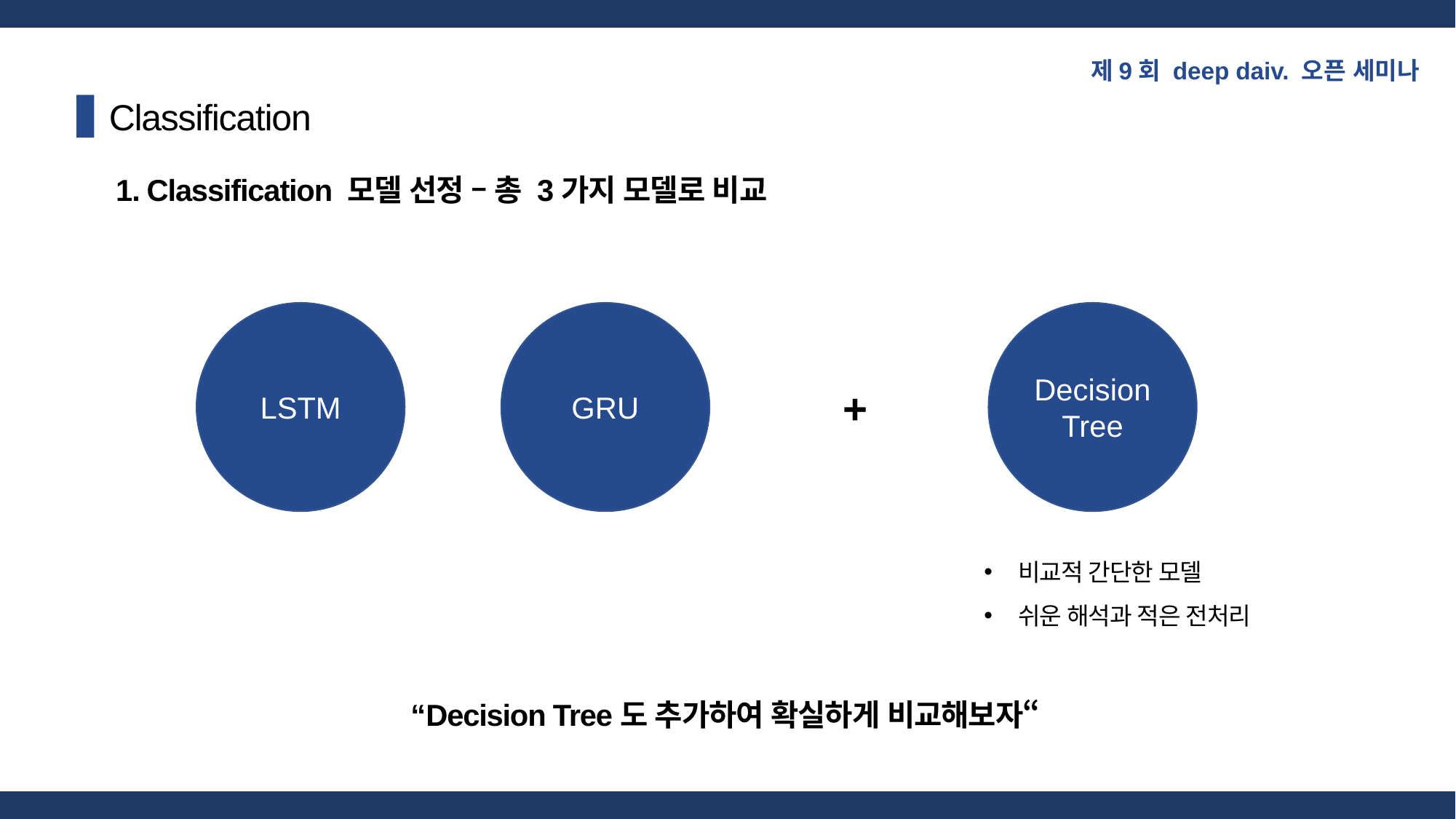

제9회 deep daiv. 오픈 세미나
Classification

1. Classification 모델 선정 – 총 3가지 모델로 비교
GRU
Decision Tree
LSTM
+
비교적 간단한 모델
쉬운 해석과 적은 전처리
“Decision Tree도 추가하여 확실하게 비교해보자“